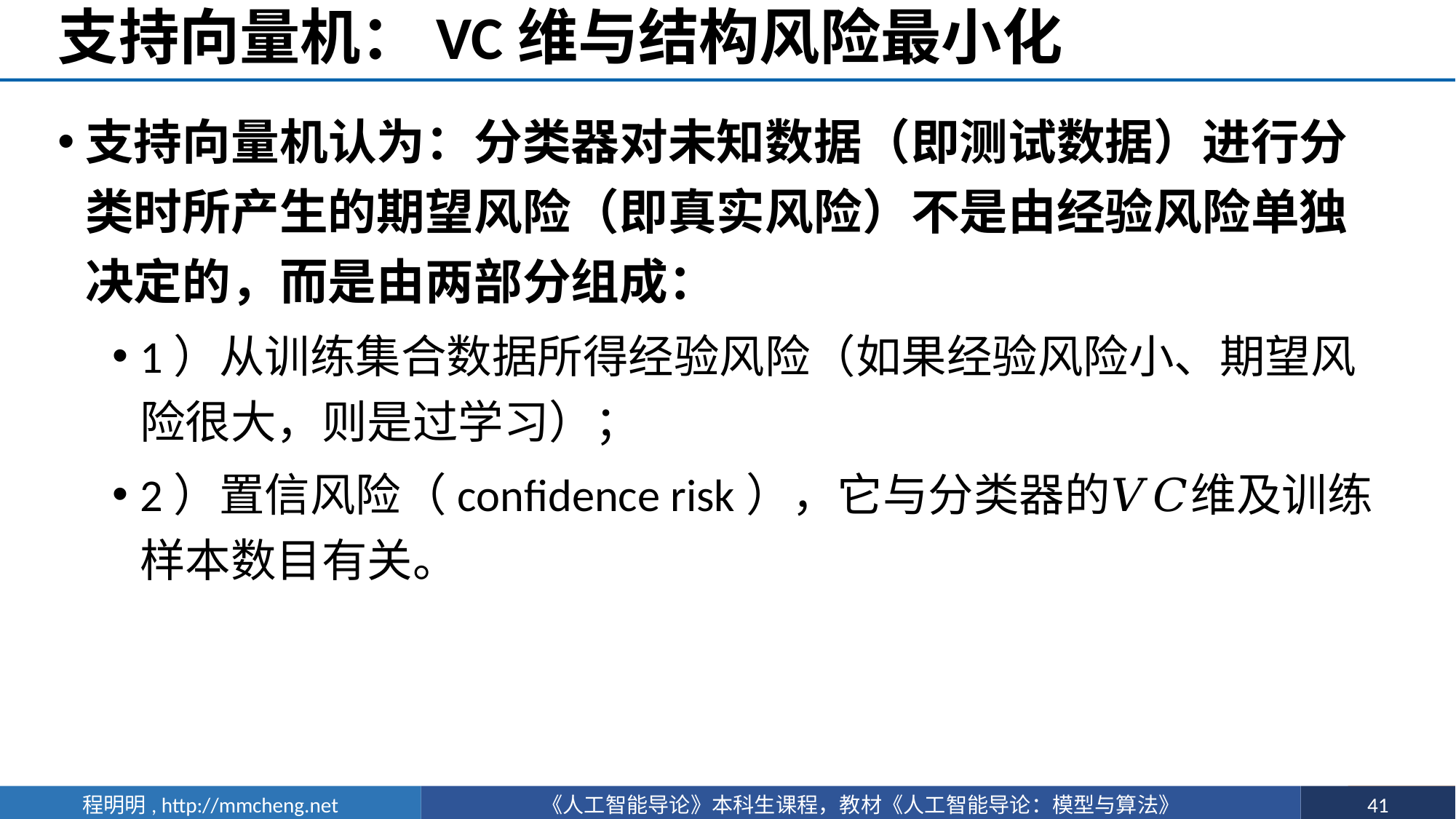

# 支持向量机：VC维与结构风险最小化
支持向量机认为：分类器对未知数据（即测试数据）进行分类时所产生的期望风险（即真实风险）不是由经验风险单独决定的，而是由两部分组成：
1）从训练集合数据所得经验风险（如果经验风险小、期望风险很大，则是过学习）；
2）置信风险（confidence risk），它与分类器的𝑉𝐶维及训练样本数目有关。